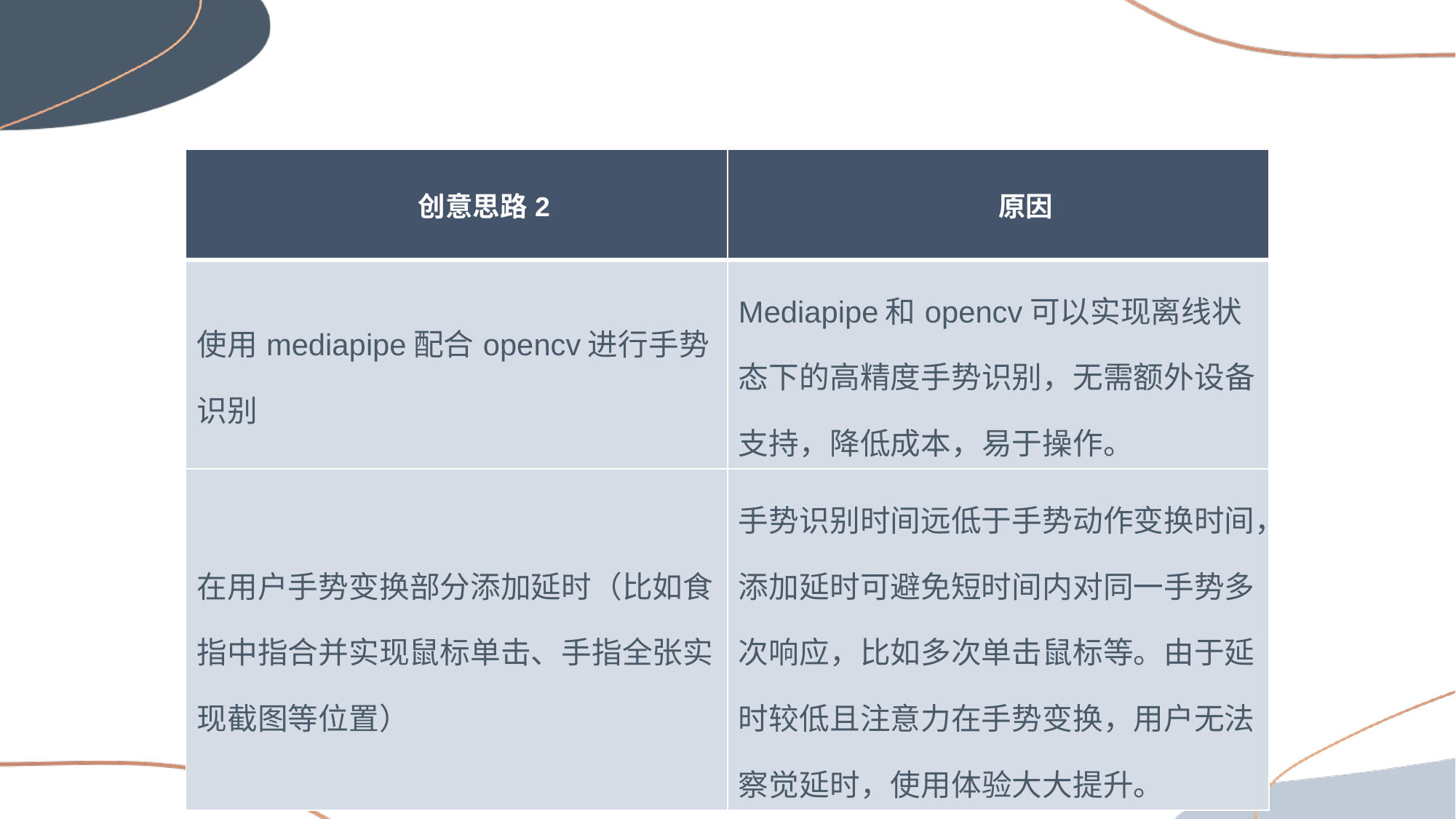

| 创意思路2 | 原因 |
| --- | --- |
| 使用mediapipe配合opencv进行手势识别 | Mediapipe和opencv可以实现离线状态下的高精度手势识别，无需额外设备支持，降低成本，易于操作。 |
| 在用户手势变换部分添加延时（比如食指中指合并实现鼠标单击、手指全张实现截图等位置） | 手势识别时间远低于手势动作变换时间，添加延时可避免短时间内对同一手势多次响应，比如多次单击鼠标等。由于延时较低且注意力在手势变换，用户无法察觉延时，使用体验大大提升。 |

### Chart

| Category |
|---|